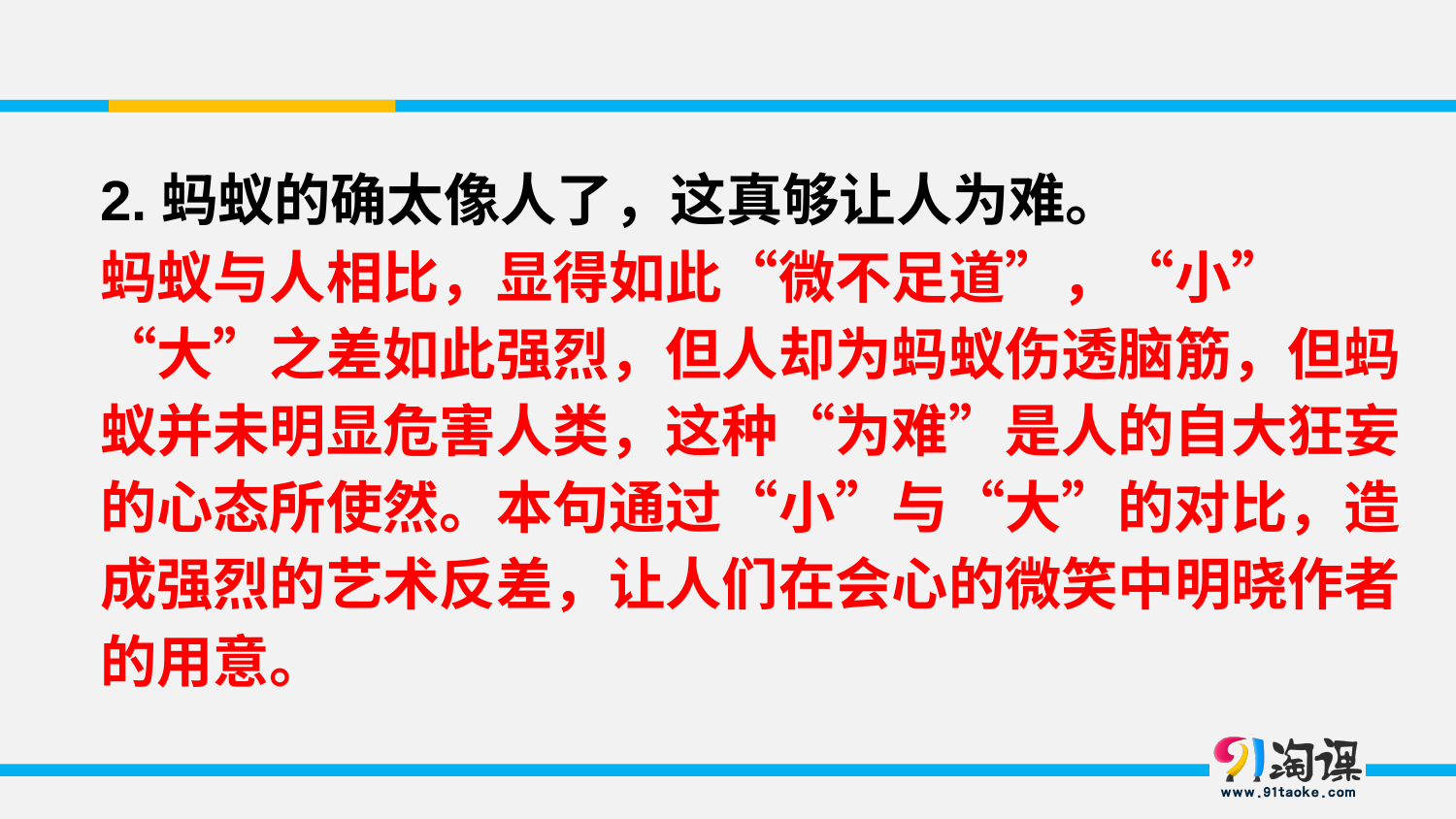

2.蚂蚁的确太像人了，这真够让人为难。
蚂蚁与人相比，显得如此“微不足道”，“小”“大”之差如此强烈，但人却为蚂蚁伤透脑筋，但蚂蚁并未明显危害人类，这种“为难”是人的自大狂妄的心态所使然。本句通过“小”与“大”的对比，造成强烈的艺术反差，让人们在会心的微笑中明晓作者的用意。